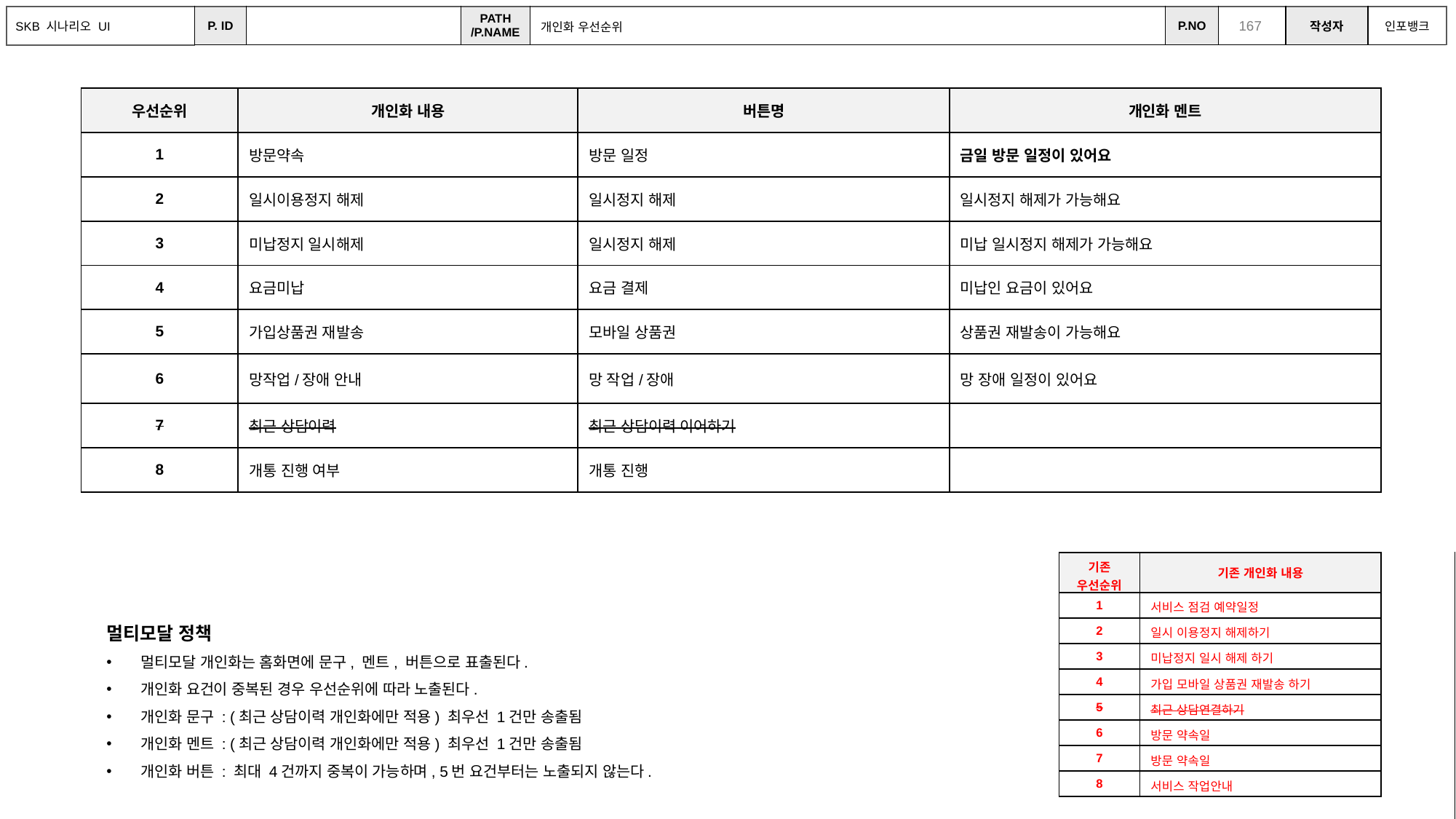

개인화 우선순위
| 우선순위 | 개인화 내용 | 버튼명 | 개인화 멘트 |
| --- | --- | --- | --- |
| 1 | 방문약속 | 방문 일정 | 금일 방문 일정이 있어요 |
| 2 | 일시이용정지 해제 | 일시정지 해제 | 일시정지 해제가 가능해요 |
| 3 | 미납정지 일시해제 | 일시정지 해제 | 미납 일시정지 해제가 가능해요 |
| 4 | 요금미납 | 요금 결제 | 미납인 요금이 있어요 |
| 5 | 가입상품권 재발송 | 모바일 상품권 | 상품권 재발송이 가능해요 |
| 6 | 망작업/장애 안내 | 망 작업/장애 | 망 장애 일정이 있어요 |
| 7 | 최근 상담이력 | 최근 상담이력 이어하기 |  |
| 8 | 개통 진행 여부 | 개통 진행 |  |
| 기존 우선순위 | 기존 개인화 내용 |
| --- | --- |
| 1 | 서비스 점검 예약일정 |
| 2 | 일시 이용정지 해제하기 |
| 3 | 미납정지 일시 해제 하기 |
| 4 | 가입 모바일 상품권 재발송 하기 |
| 5 | 최근 상담연결하기 |
| 6 | 방문 약속일 |
| 7 | 방문 약속일 |
| 8 | 서비스 작업안내 |
멀티모달 개인화 우선순위 확정필요
멀티모달 정책
멀티모달 개인화는 홈화면에 문구, 멘트, 버튼으로 표출된다.
개인화 요건이 중복된 경우 우선순위에 따라 노출된다.
개인화 문구 : (최근 상담이력 개인화에만 적용) 최우선 1건만 송출됨
개인화 멘트 : (최근 상담이력 개인화에만 적용) 최우선 1건만 송출됨
개인화 버튼 : 최대 4건까지 중복이 가능하며, 5번 요건부터는 노출되지 않는다.